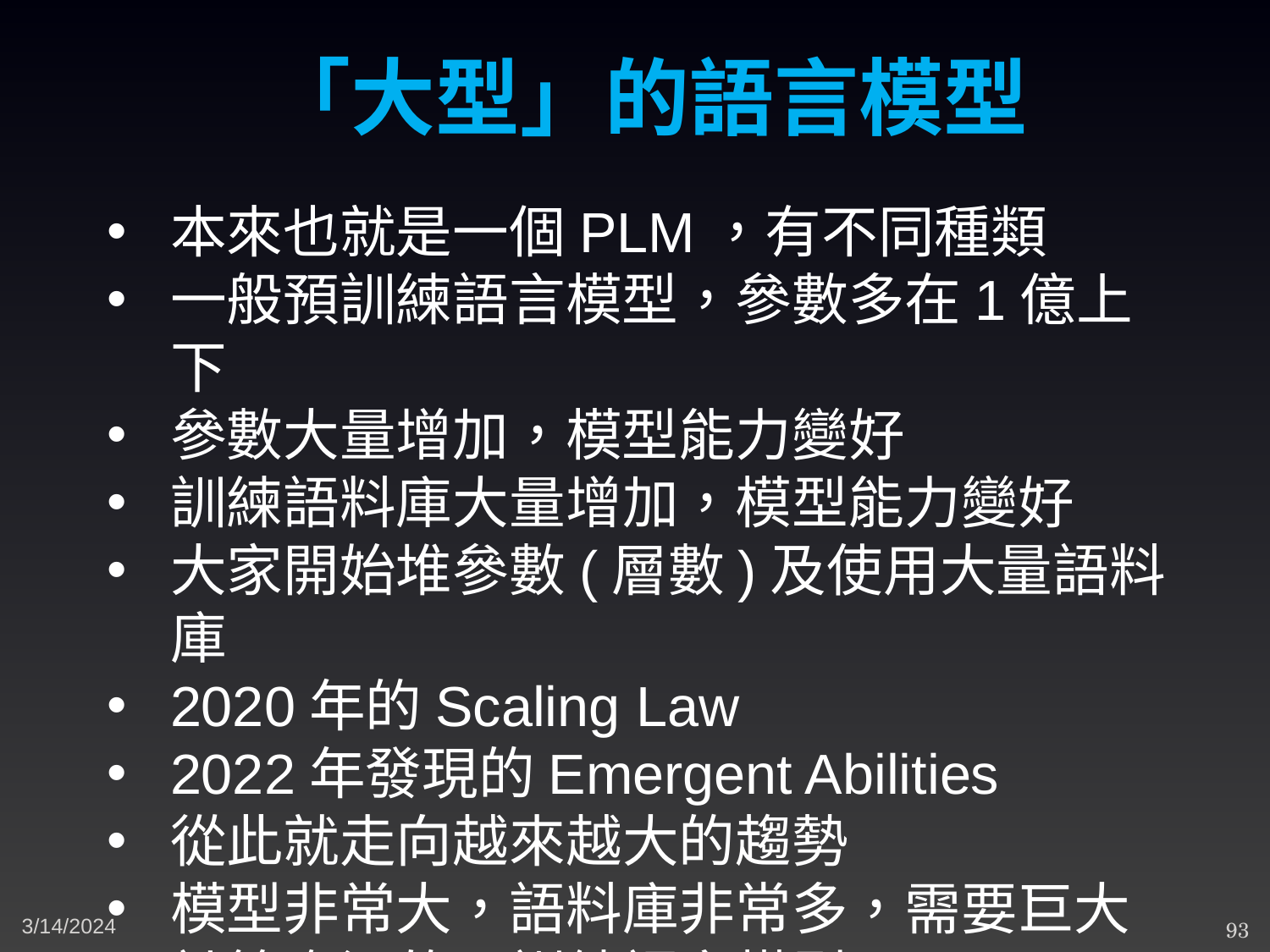

「大型」的語言模型
本來也就是一個PLM，有不同種類
一般預訓練語言模型，參數多在1億上下
參數大量增加，模型能力變好
訓練語料庫大量增加，模型能力變好
大家開始堆參數(層數)及使用大量語料庫
2020年的Scaling Law
2022年發現的Emergent Abilities
從此就走向越來越大的趨勢
模型非常大，語料庫非常多，需要巨大計算資源的預訓練語言模型
3/14/2024
93